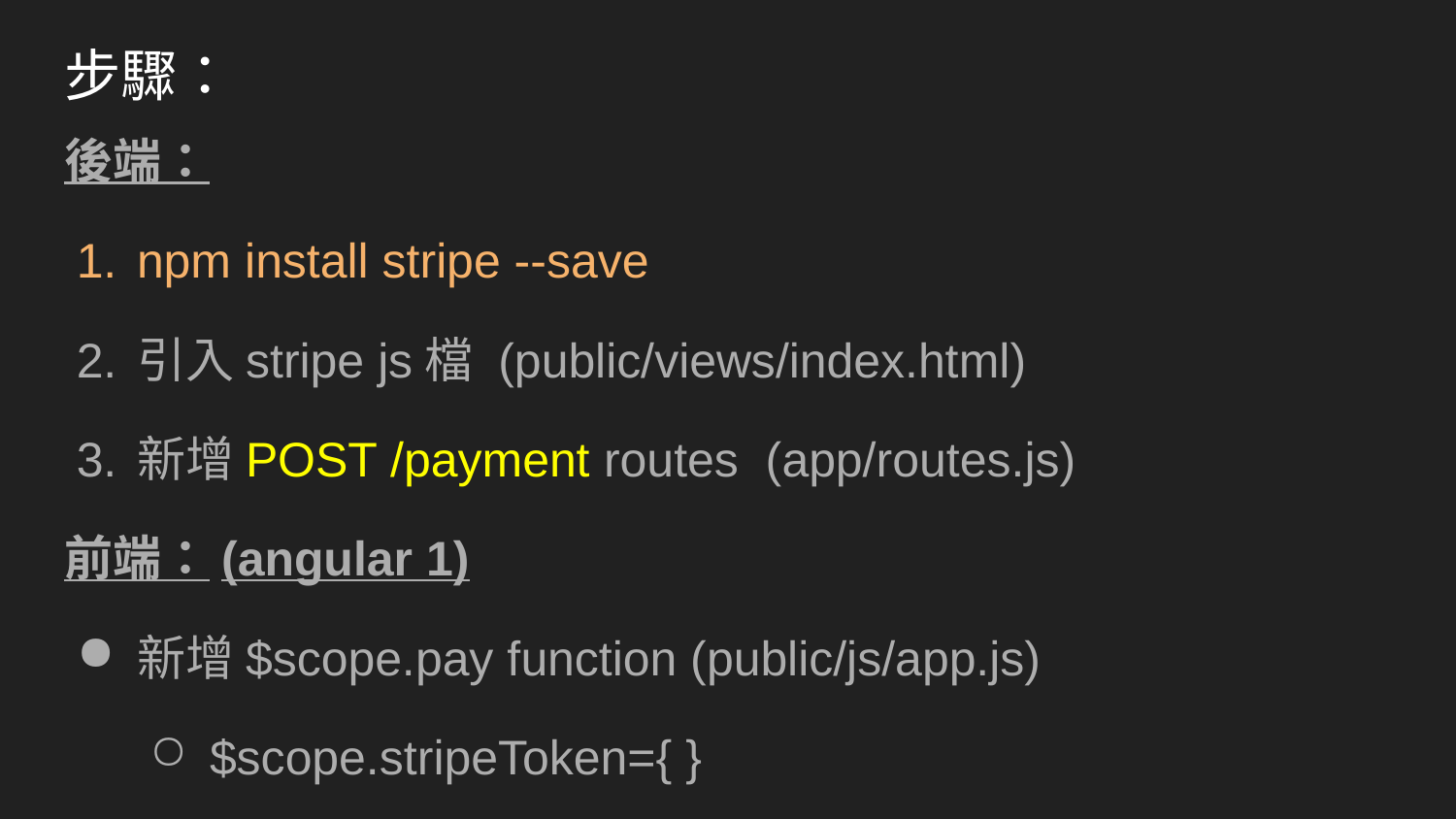

# 步驟：
後端：
npm install stripe --save
引入stripe js檔 (public/views/index.html)
新增POST /payment routes  (app/routes.js)
前端：(angular 1)
新增$scope.pay function (public/js/app.js)
$scope.stripeToken={ }
Stripe.card.createToken( )
 $http.post('/payment',function